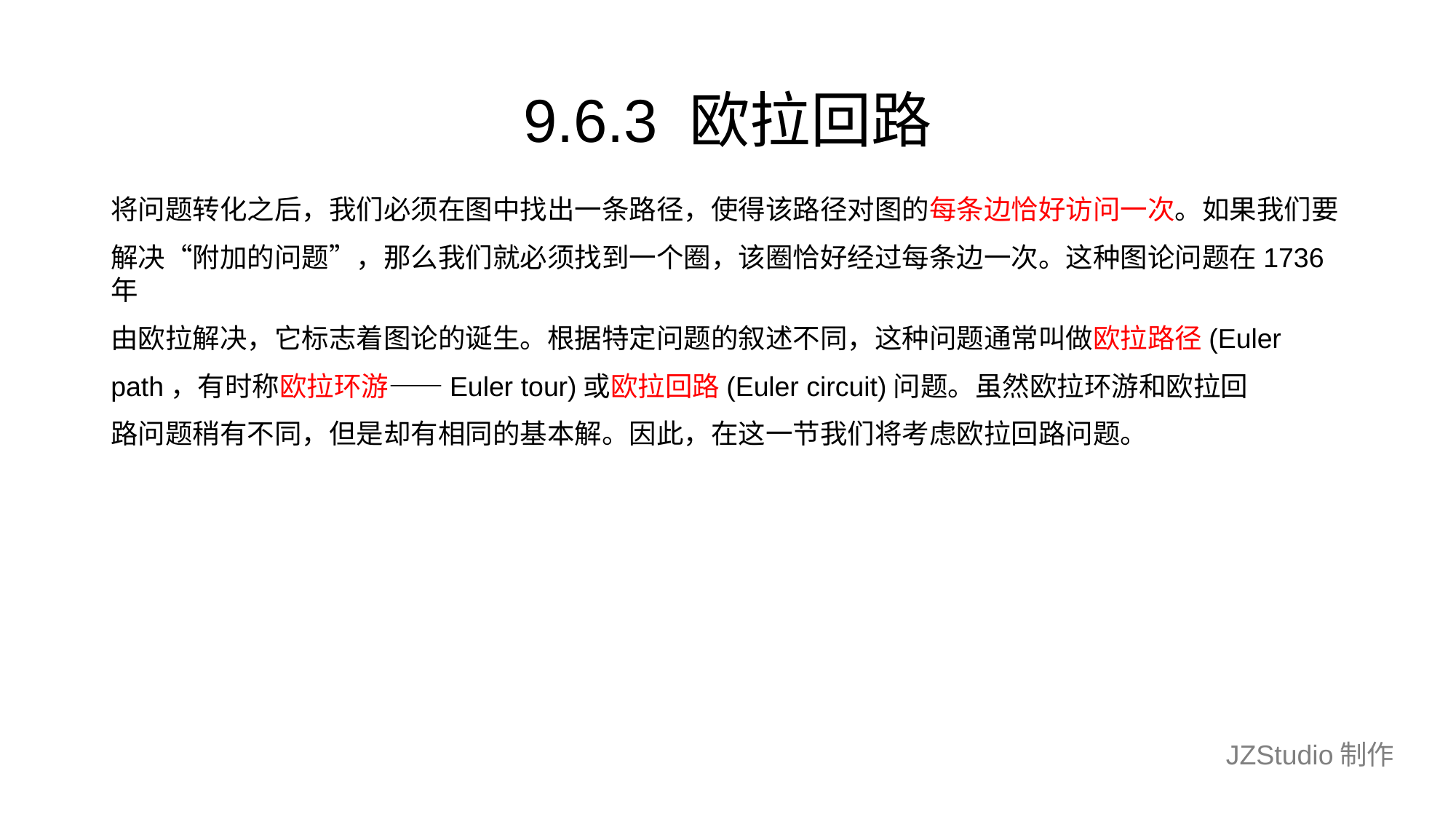

# 9.6.3 欧拉回路
将问题转化之后，我们必须在图中找出一条路径，使得该路径对图的每条边恰好访问一次。如果我们要
解决“附加的问题”，那么我们就必须找到一个圈，该圈恰好经过每条边一次。这种图论问题在1736年
由欧拉解决，它标志着图论的诞生。根据特定问题的叙述不同，这种问题通常叫做欧拉路径(Euler
path，有时称欧拉环游——Euler tour)或欧拉回路(Euler circuit)问题。虽然欧拉环游和欧拉回
路问题稍有不同，但是却有相同的基本解。因此，在这一节我们将考虑欧拉回路问题。